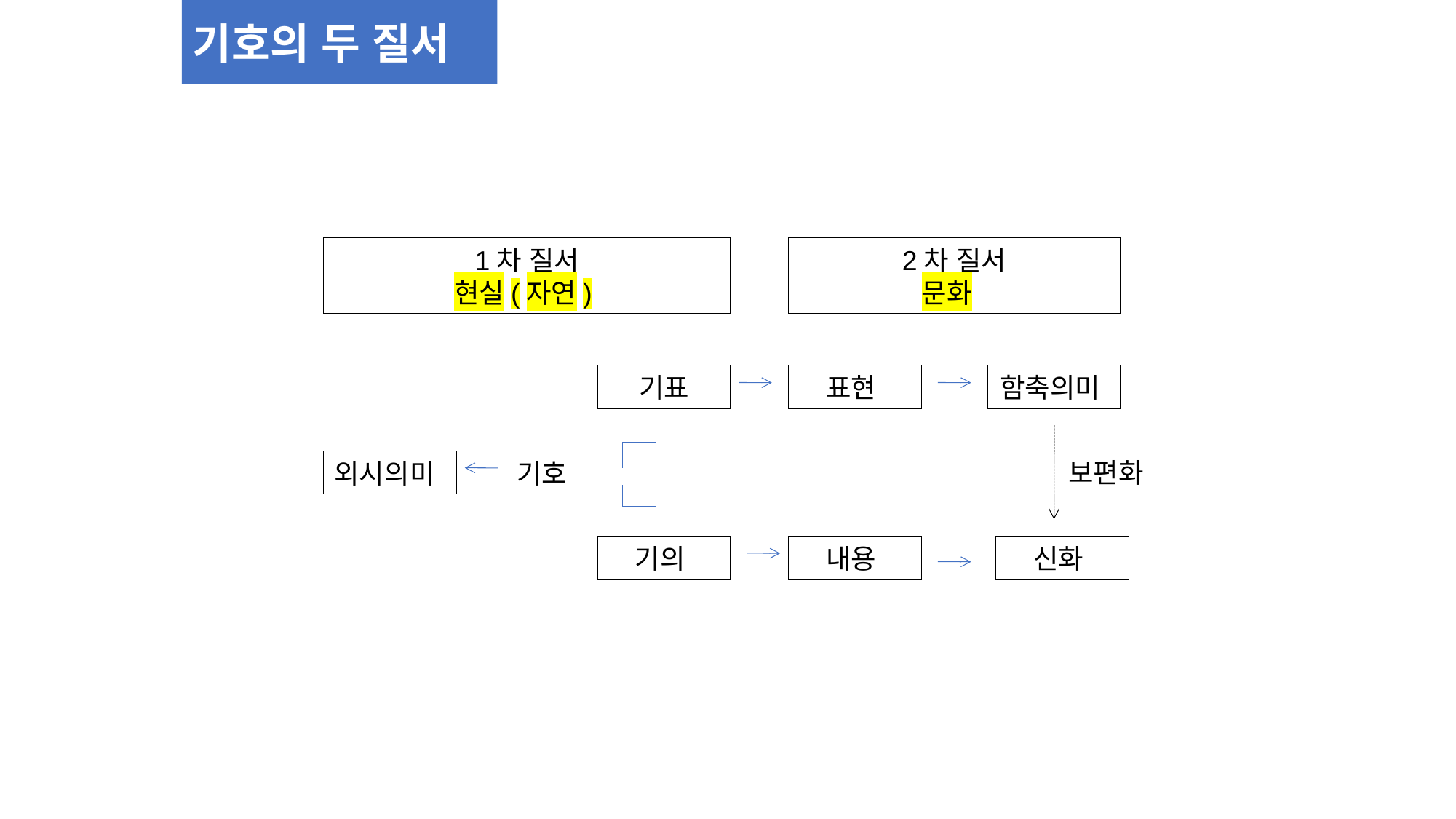

기호의 두 질서
1차 질서
현실(자연)
2차 질서
문화
기표
표현
함축의미
외시의미
기호
기의
내용
신화
보편화